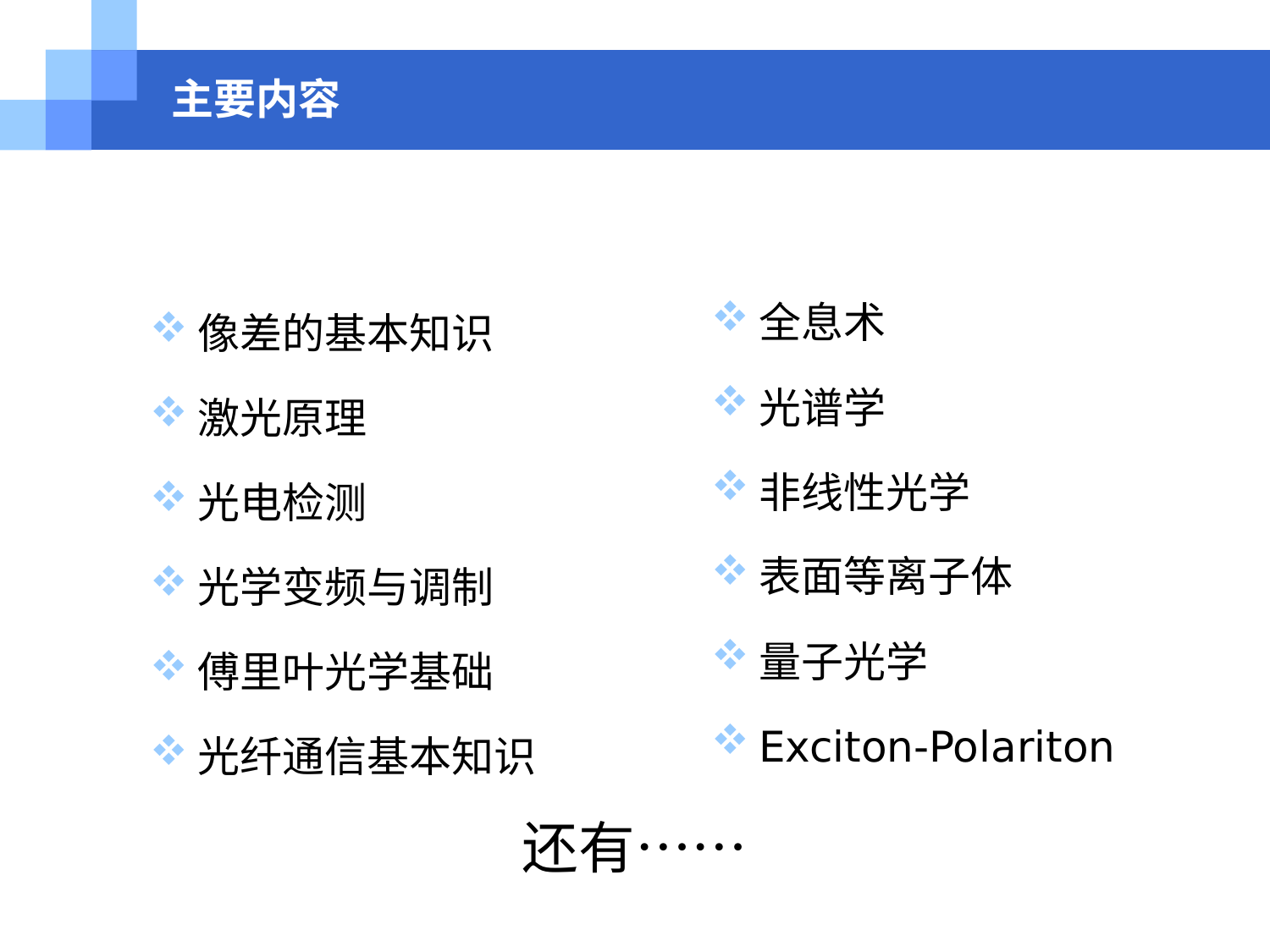

# 主要内容
全息术
光谱学
非线性光学
表面等离子体
量子光学
Exciton-Polariton
像差的基本知识
激光原理
光电检测
光学变频与调制
傅里叶光学基础
光纤通信基本知识
还有……